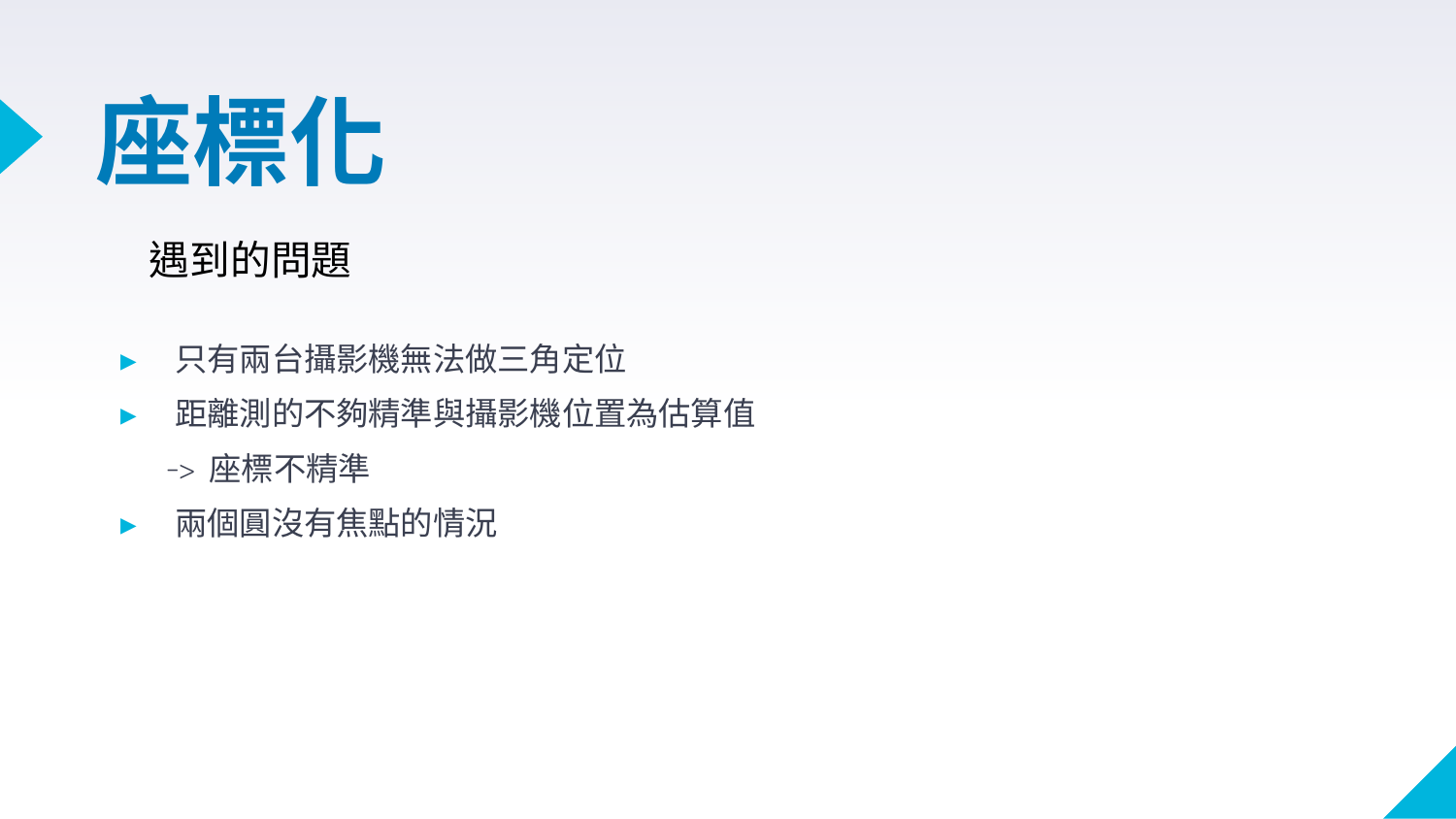

# 座標化
遇到的問題
只有兩台攝影機無法做三角定位
距離測的不夠精準與攝影機位置為估算值
       -> 座標不精準
兩個圓沒有焦點的情況